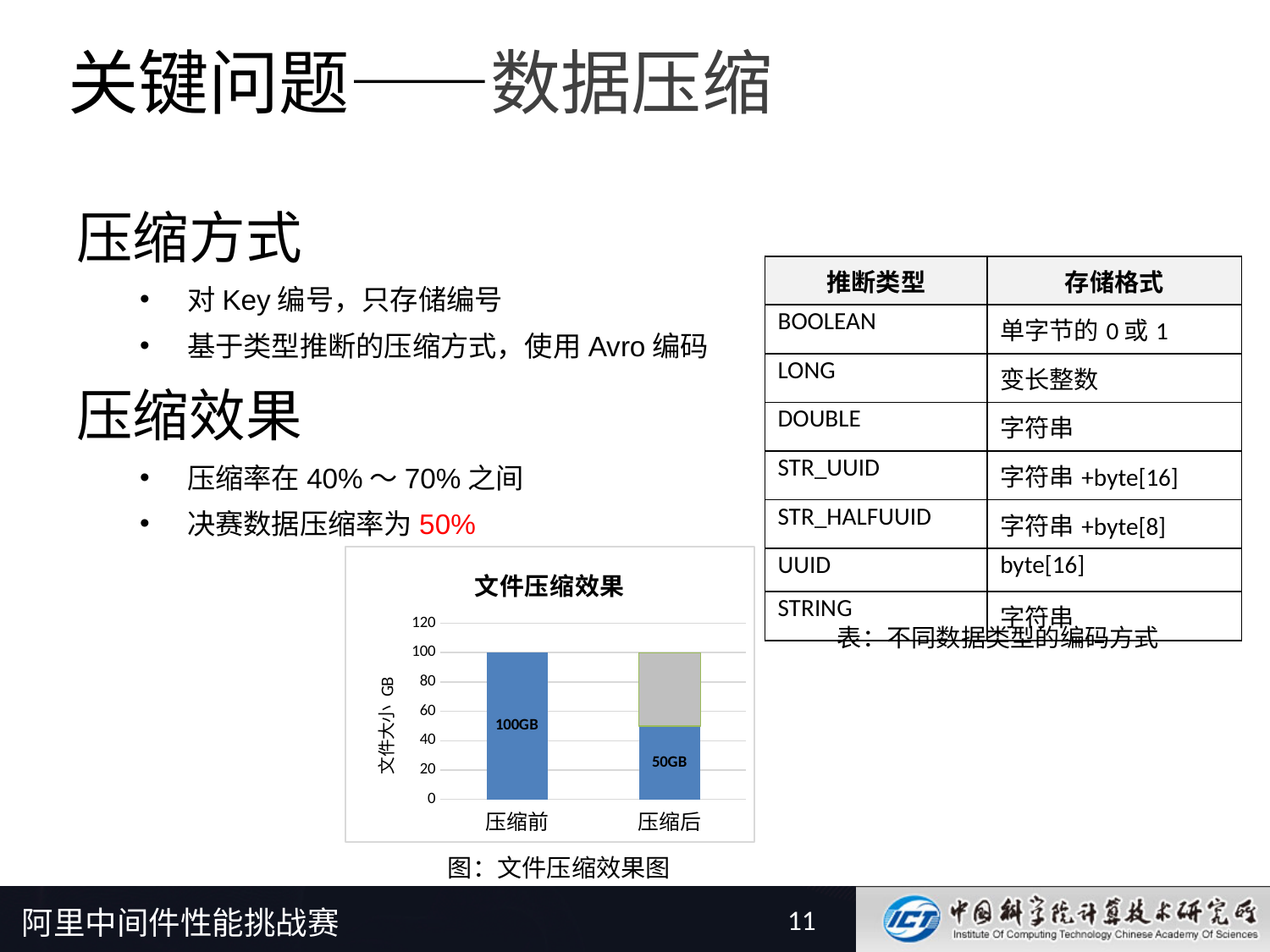

# 关键问题——数据压缩
压缩方式
对Key编号，只存储编号
基于类型推断的压缩方式，使用Avro编码
压缩效果
压缩率在40%～70%之间
决赛数据压缩率为50%

| 推断类型 | 存储格式 |
| --- | --- |
| BOOLEAN | 单字节的0或1 |
| LONG | 变长整数 |
| DOUBLE | 字符串 |
| STR\_UUID | 字符串+byte[16] |
| STR\_HALFUUID | 字符串+byte[8] |
| UUID | byte[16] |
| STRING | 字符串 |

### Chart: 文件压缩效果

| Category |  |  |
|---|---|---|
| 压缩前 | 100.0 | 0.0 |
| 压缩后 | 50.0 | 50.0 |
图：文件压缩效果图
表：不同数据类型的编码方式